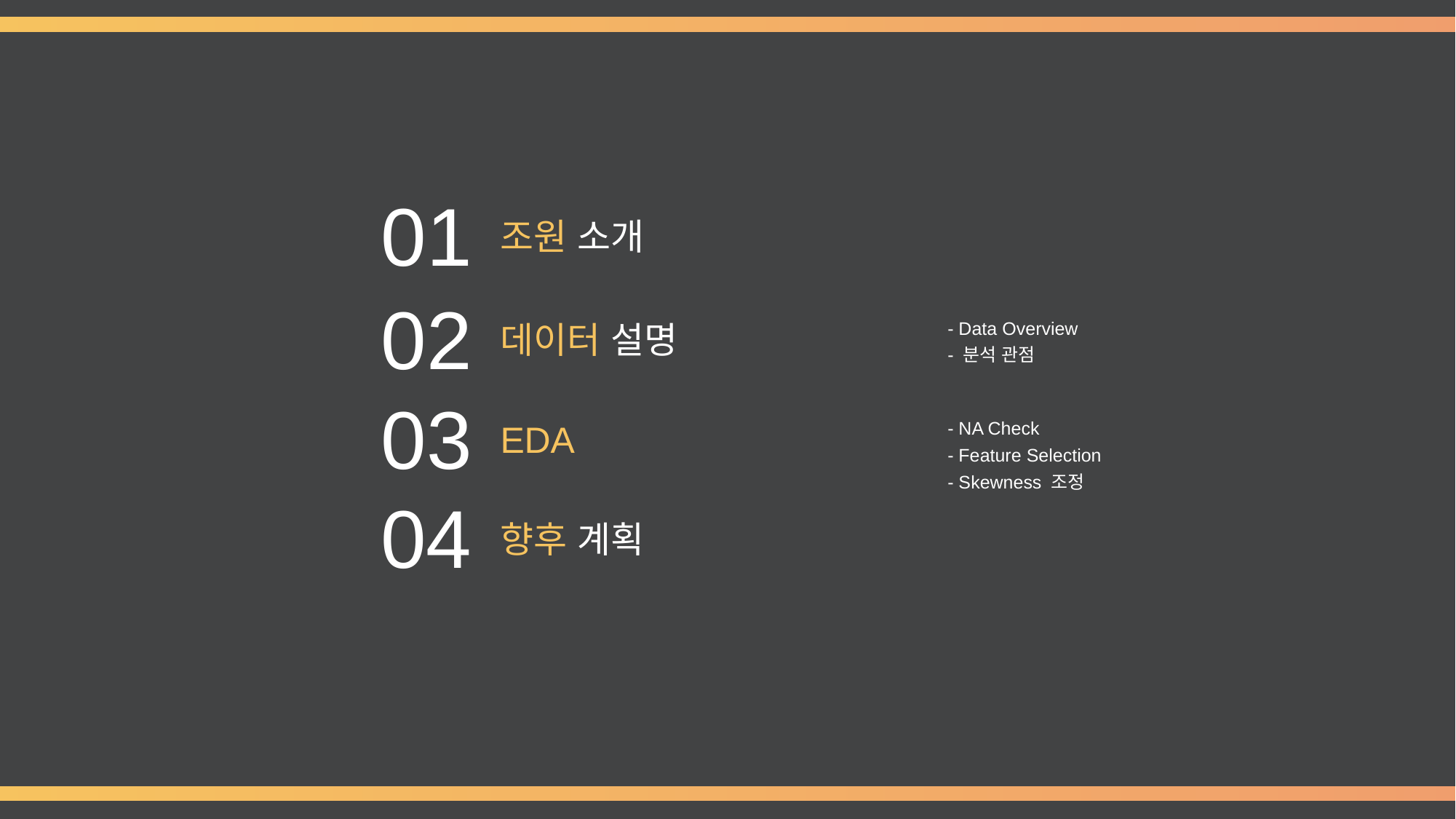

01
조원 소개
02
데이터 설명
- Data Overview
- 분석 관점
03
EDA
- NA Check
- Feature Selection
- Skewness 조정
04
향후 계획